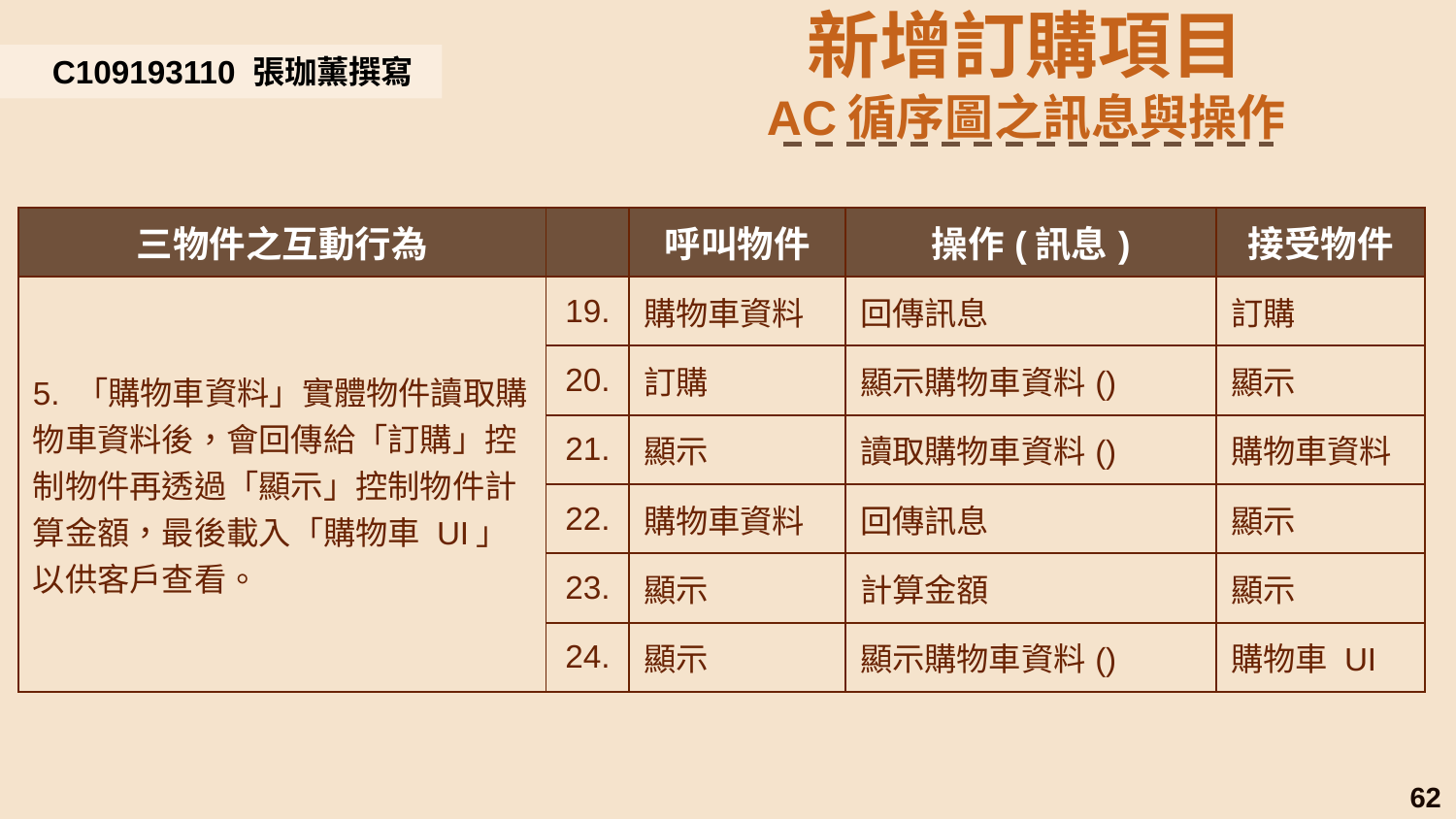

新增訂購項目
AC循序圖之訊息與操作

C109193110 張珈薰撰寫
| 三物件之互動行為 |  | 呼叫物件 | 操作(訊息) | 接受物件 |
| --- | --- | --- | --- | --- |
| 5. 「購物車資料」實體物件讀取購物車資料後，會回傳給「訂購」控制物件再透過「顯示」控制物件計算金額，最後載入「購物車 UI」以供客戶查看。 | 19. | 購物車資料 | 回傳訊息 | 訂購 |
|  | 20. | 訂購 | 顯示購物車資料() | 顯示 |
|  | 21. | 顯示 | 讀取購物車資料() | 購物車資料 |
|  | 22. | 購物車資料 | 回傳訊息 | 顯示 |
|  | 23. | 顯示 | 計算金額 | 顯示 |
|  | 24. | 顯示 | 顯示購物車資料() | 購物車 UI |
62